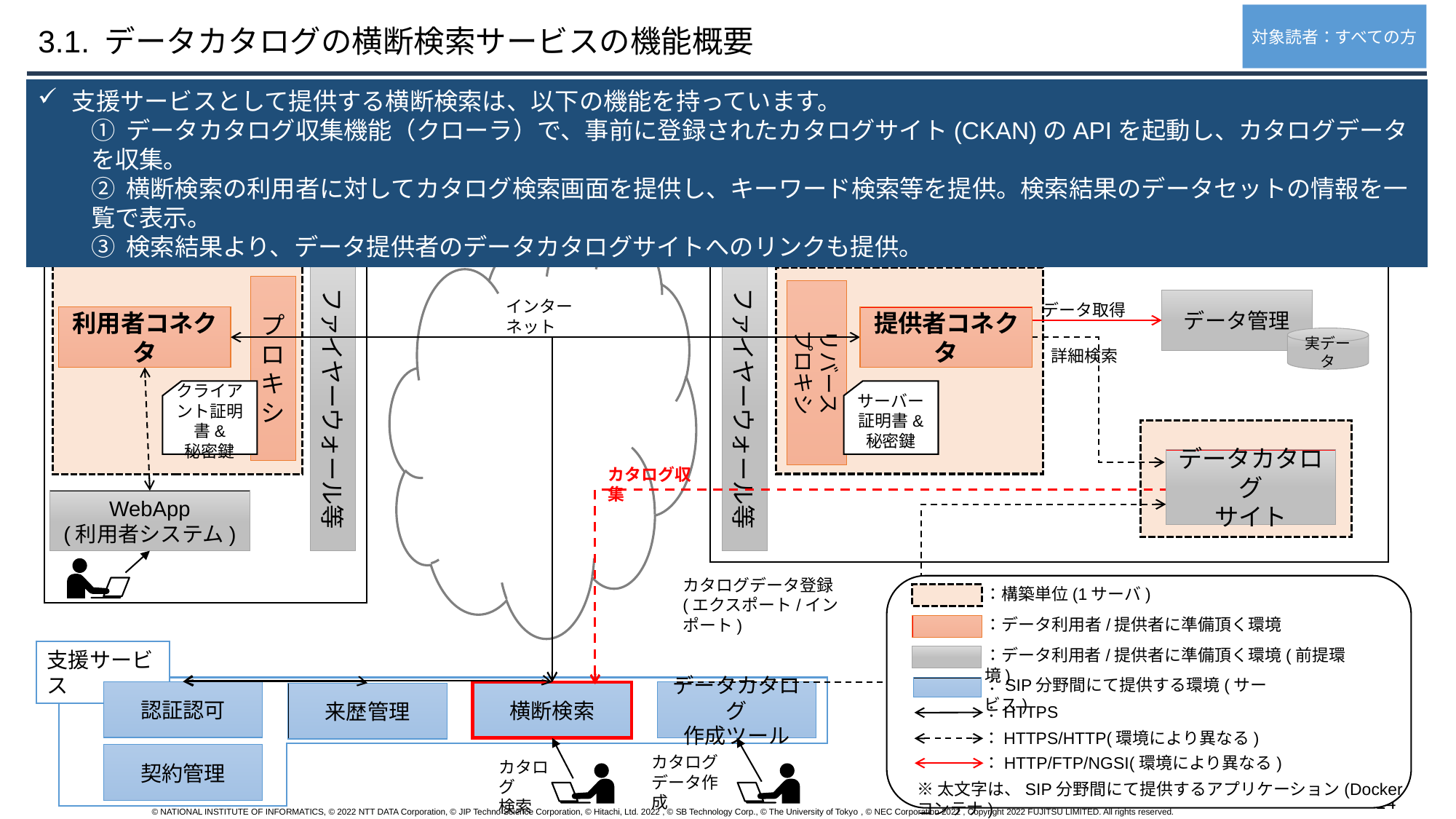

対象読者：すべての方
3.1. データカタログの横断検索サービスの機能概要
支援サービスとして提供する横断検索は、以下の機能を持っています。
① データカタログ収集機能（クローラ）で、事前に登録されたカタログサイト(CKAN)のAPIを起動し、カタログデータを収集。
② 横断検索の利用者に対してカタログ検索画面を提供し、キーワード検索等を提供。検索結果のデータセットの情報を一覧で表示。
③ 検索結果より、データ提供者のデータカタログサイトへのリンクも提供。
データ利用者環境
データ提供者環境

ファイヤーウォール等
ファイヤーウォール等

プロキシ
リバース
プロキシ
データ管理
インターネット
データ取得
利用者コネクタ
提供者コネクタ
実データ
詳細検索
クライアント証明書&
秘密鍵
サーバー
証明書&
秘密鍵

データカタログ
サイト
カタログ収集
WebApp
(利用者システム)

カタログデータ登録
(エクスポート/インポート)

：構築単位(1サーバ)

：データ利用者/提供者に準備頂く環境

：データ利用者/提供者に準備頂く環境(前提環境)
支援サービス

：SIP分野間にて提供する環境(サービス)

認証認可
横断検索
データカタログ
作成ツール
来歴管理
：HTTPS
：HTTPS/HTTP(環境により異なる)
契約管理
カタログ
データ作成
：HTTP/FTP/NGSI(環境により異なる)
カタログ
検索

※太文字は、SIP分野間にて提供するアプリケーション(Dockerコンテナ)